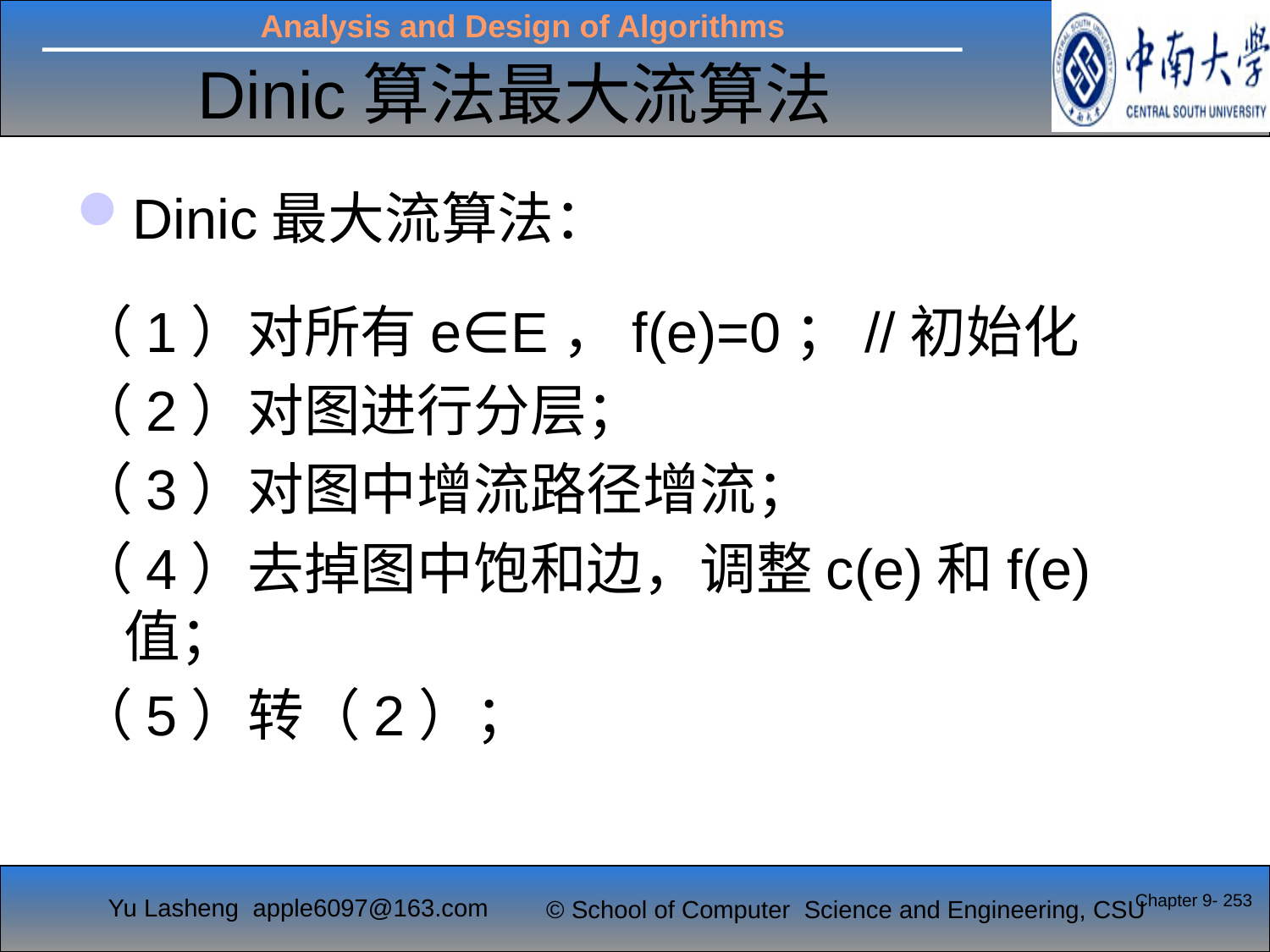

# Dinic算法最大流算法
Dinic最大流算法：

（1）对所有e∈E，f(e)=0；//初始化
（2）对图进行分层；
（3）对图中增流路径增流；
（4）去掉图中饱和边，调整c(e)和f(e)值；
（5）转（2）；
Chapter 9- 253